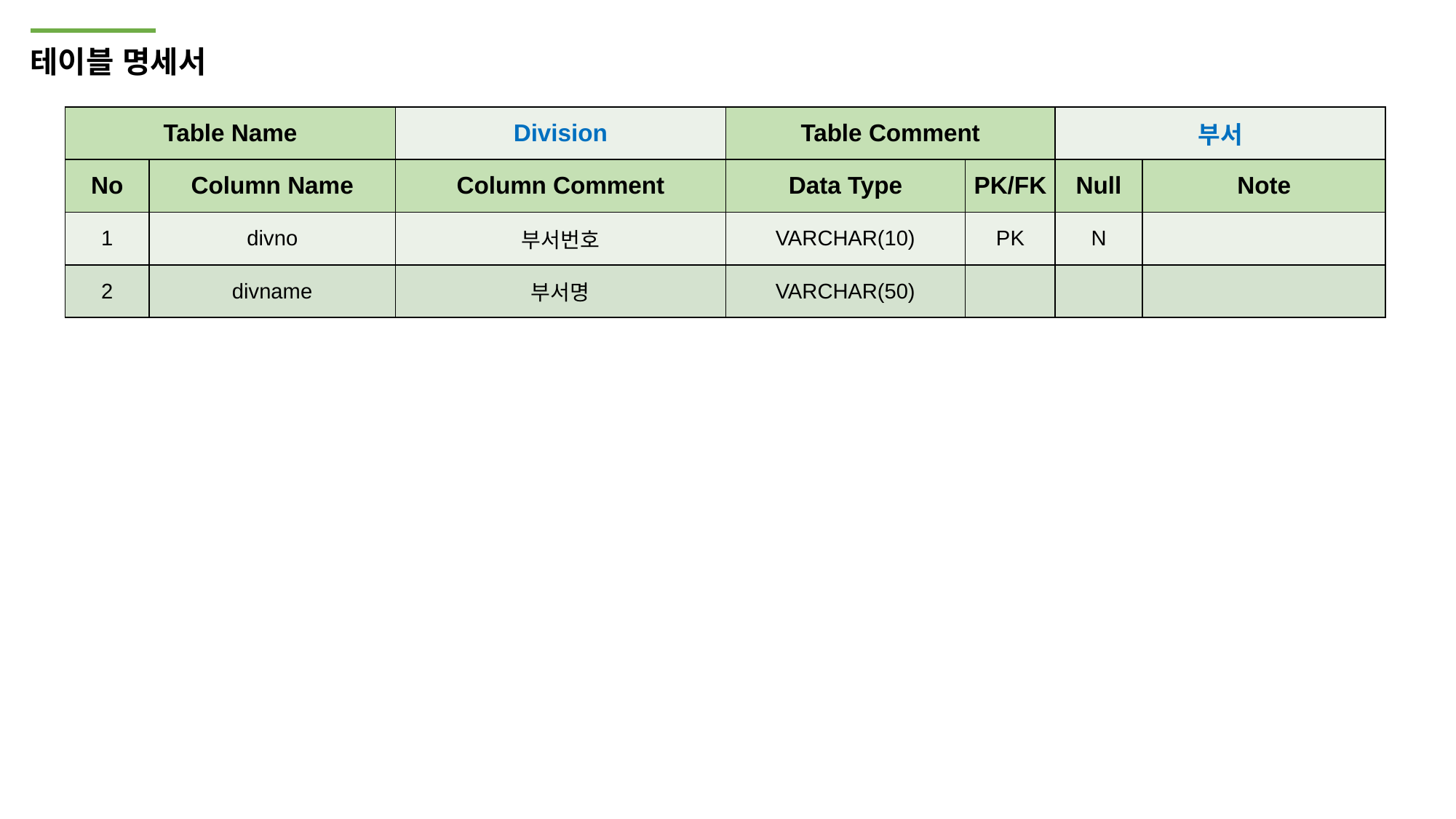

테이블 명세서
| Table Name |  | Division | Table Comment |  | 부서 |  |
| --- | --- | --- | --- | --- | --- | --- |
| No | Column Name | Column Comment | Data Type | PK/FK | Null | Note |
| 1 | divno | 부서번호 | VARCHAR(10) | PK | N |  |
| 2 | divname | 부서명 | VARCHAR(50) |  |  |  |